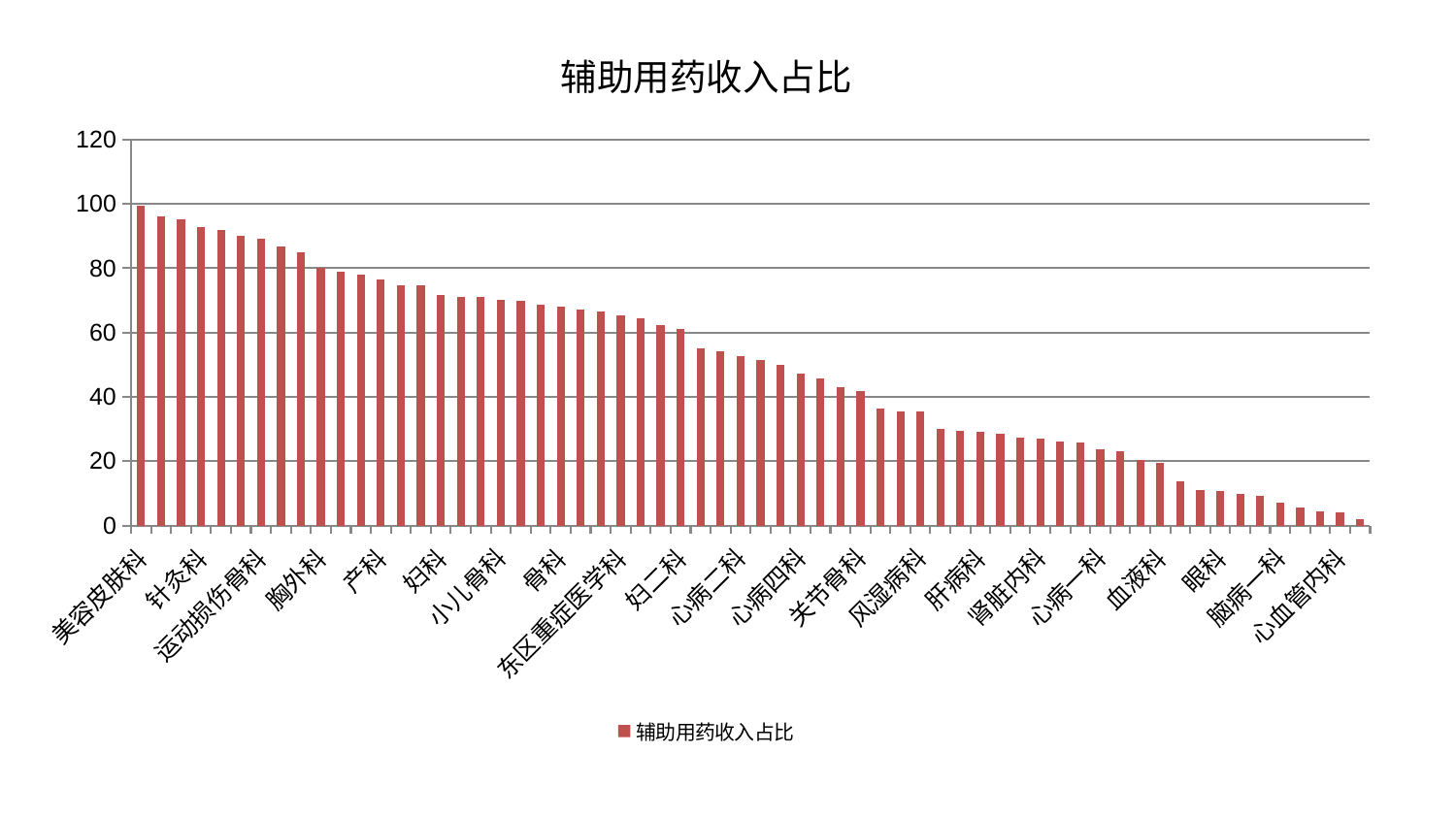

### Chart: 辅助用药收入占比

| Category | 辅助用药收入占比 |
|---|---|
| 美容皮肤科 | 99.50339248732783 |
| 口腔科 | 96.1094543993267 |
| 中医外治中心 | 95.14580810871497 |
| 针灸科 | 92.84251231393866 |
| 内分泌科 | 91.8803049603302 |
| 乳腺甲状腺外科 | 90.08147577192804 |
| 运动损伤骨科 | 89.22685225607697 |
| 肛肠科 | 86.89161964355864 |
| 儿科 | 85.01516257773059 |
| 胸外科 | 80.13977375663634 |
| 脾胃科消化科合并 | 78.84688186744917 |
| 男科 | 78.079114634678 |
| 产科 | 76.48565311726279 |
| 普通外科 | 74.66223990163303 |
| 泌尿外科 | 74.56207721708216 |
| 妇科 | 71.53825043300968 |
| 重症医学科 | 71.20277735876257 |
| 显微骨科 | 71.01555278681535 |
| 小儿骨科 | 70.19843430676005 |
| 微创骨科 | 70.00304576085834 |
| 康复科 | 68.78384650141942 |
| 骨科 | 67.97501267516594 |
| 肾病科 | 67.10293417080074 |
| 综合内科 | 66.45106460943202 |
| 东区重症医学科 | 65.47588555242343 |
| 脊柱骨科 | 64.51779266869744 |
| 周围血管科 | 62.192119526379194 |
| 妇二科 | 61.049097041828105 |
| 耳鼻喉科 | 54.9538461568533 |
| 妇科妇二科合并 | 54.03128096098093 |
| 心病二科 | 52.563559640325394 |
| 肿瘤内科 | 51.33082311244965 |
| 消化内科 | 50.07254186749633 |
| 心病四科 | 47.21313082754514 |
| 心病三科 | 45.636790341997035 |
| 神经外科 | 42.92468900632951 |
| 关节骨科 | 41.88475496709374 |
| 脑病三科 | 36.507957813791414 |
| 小儿推拿科 | 35.55971637374433 |
| 风湿病科 | 35.533292150002914 |
| 肝胆外科 | 29.893012716983502 |
| 推拿科 | 29.482380714750644 |
| 肝病科 | 29.126424569606456 |
| 创伤骨科 | 28.425325160122526 |
| 身心医学科 | 27.269737756933775 |
| 肾脏内科 | 26.88068589044161 |
| 皮肤科 | 25.999292503615944 |
| 脾胃病科 | 25.650135630652837 |
| 心病一科 | 23.753666975529676 |
| 神经内科 | 23.233480993520672 |
| 医院 | 20.468696283898158 |
| 血液科 | 19.405553452072244 |
| 东区肾病科 | 13.779681753120766 |
| 呼吸内科 | 10.899481474670903 |
| 眼科 | 10.63869554654664 |
| 中医经典科 | 9.70536735915022 |
| 西区重症医学科 | 9.207718143960042 |
| 脑病一科 | 7.056889514538933 |
| 老年医学科 | 5.614221047130719 |
| 治未病中心 | 4.49303094948772 |
| 心血管内科 | 3.9895893857978537 |
| 脑病二科 | 2.0536703921109956 |
179